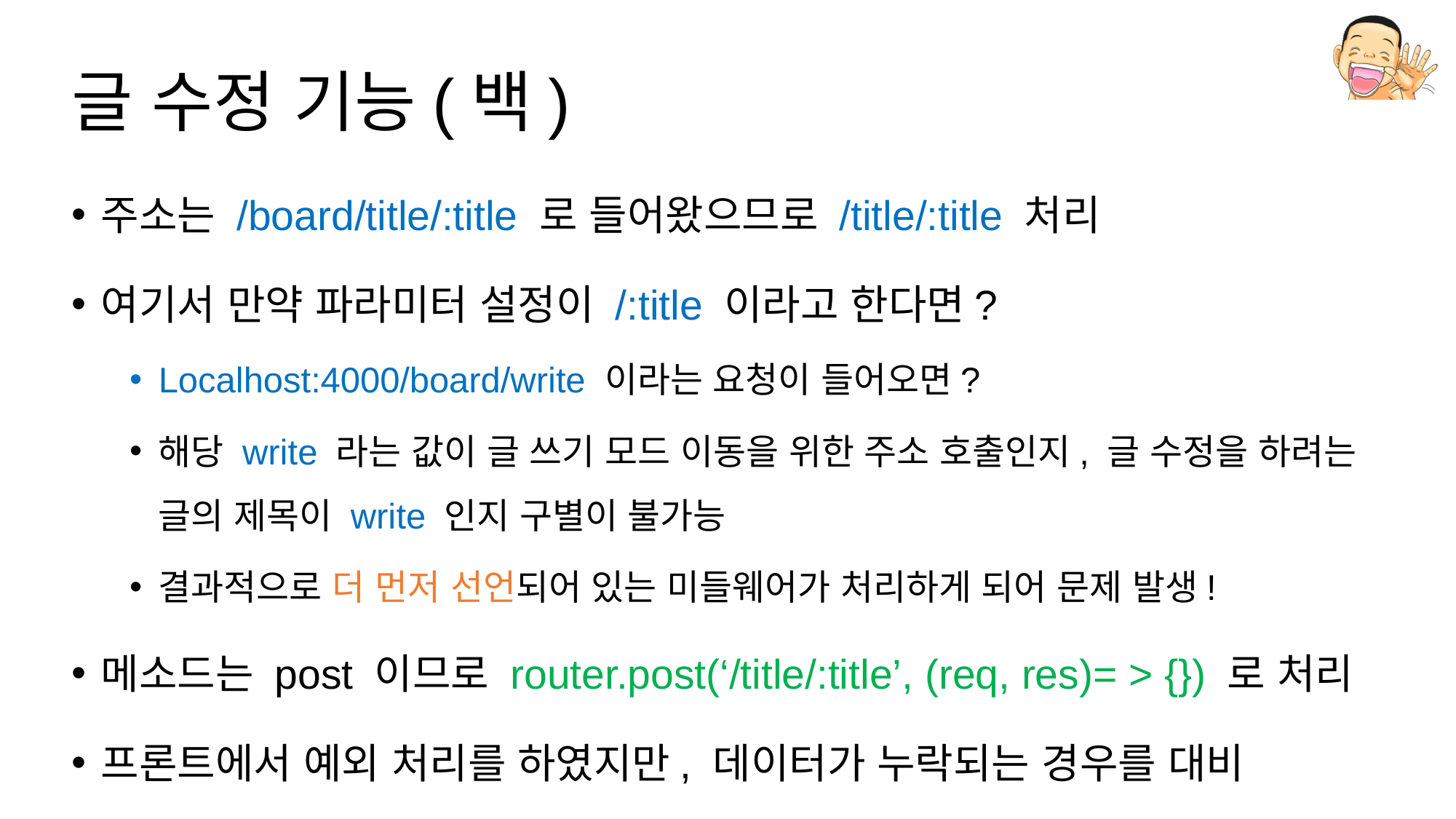

# 글 수정 기능(백)
주소는 /board/title/:title 로 들어왔으므로 /title/:title 처리
여기서 만약 파라미터 설정이 /:title 이라고 한다면?
Localhost:4000/board/write 이라는 요청이 들어오면?
해당 write 라는 값이 글 쓰기 모드 이동을 위한 주소 호출인지, 글 수정을 하려는 글의 제목이 write 인지 구별이 불가능
결과적으로 더 먼저 선언되어 있는 미들웨어가 처리하게 되어 문제 발생!
메소드는 post 이므로 router.post(‘/title/:title’, (req, res)= > {}) 로 처리
프론트에서 예외 처리를 하였지만, 데이터가 누락되는 경우를 대비